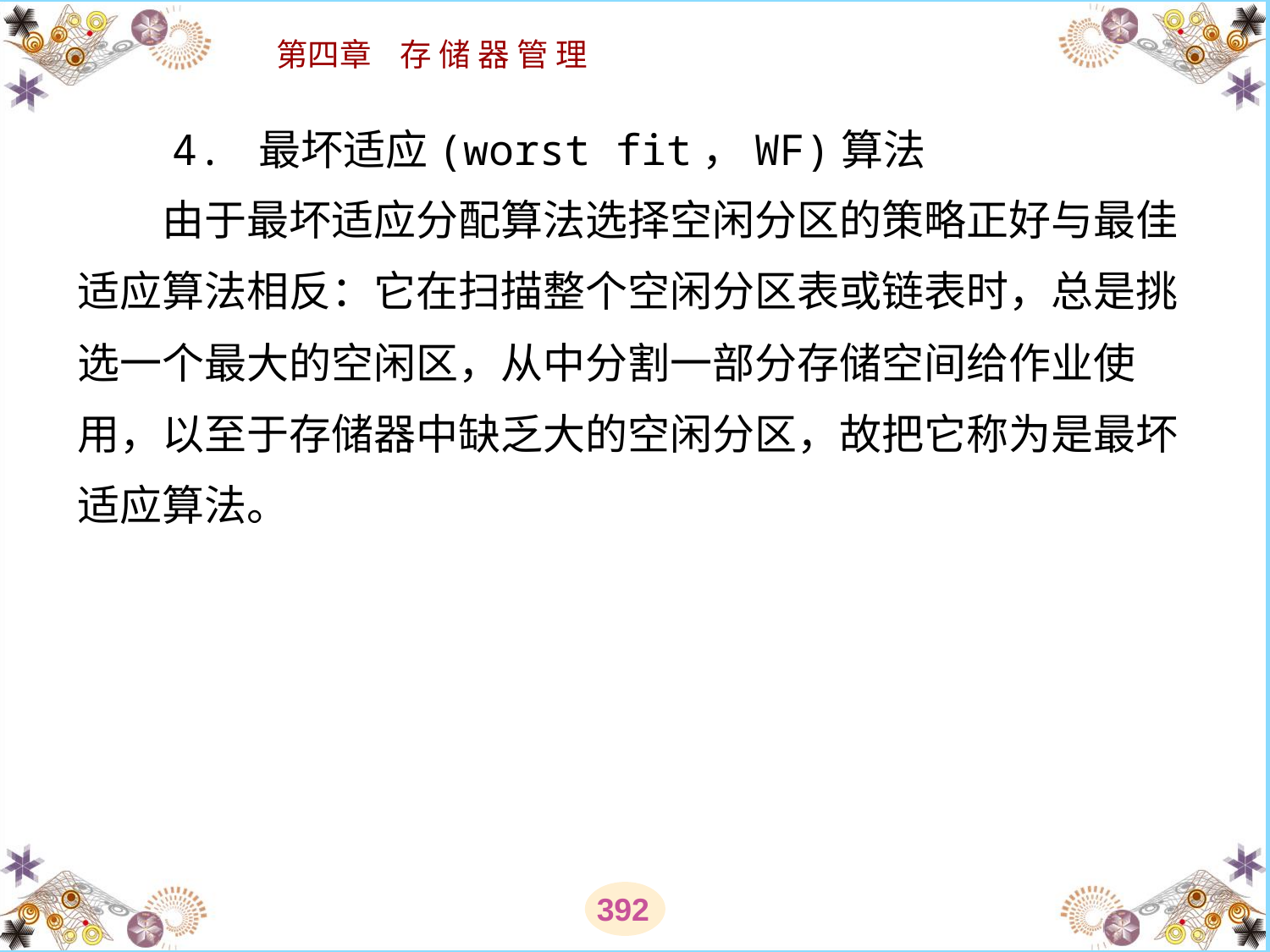

# 4. 最坏适应(worst fit，WF)算法 　　由于最坏适应分配算法选择空闲分区的策略正好与最佳适应算法相反：它在扫描整个空闲分区表或链表时，总是挑选一个最大的空闲区，从中分割一部分存储空间给作业使用，以至于存储器中缺乏大的空闲分区，故把它称为是最坏适应算法。